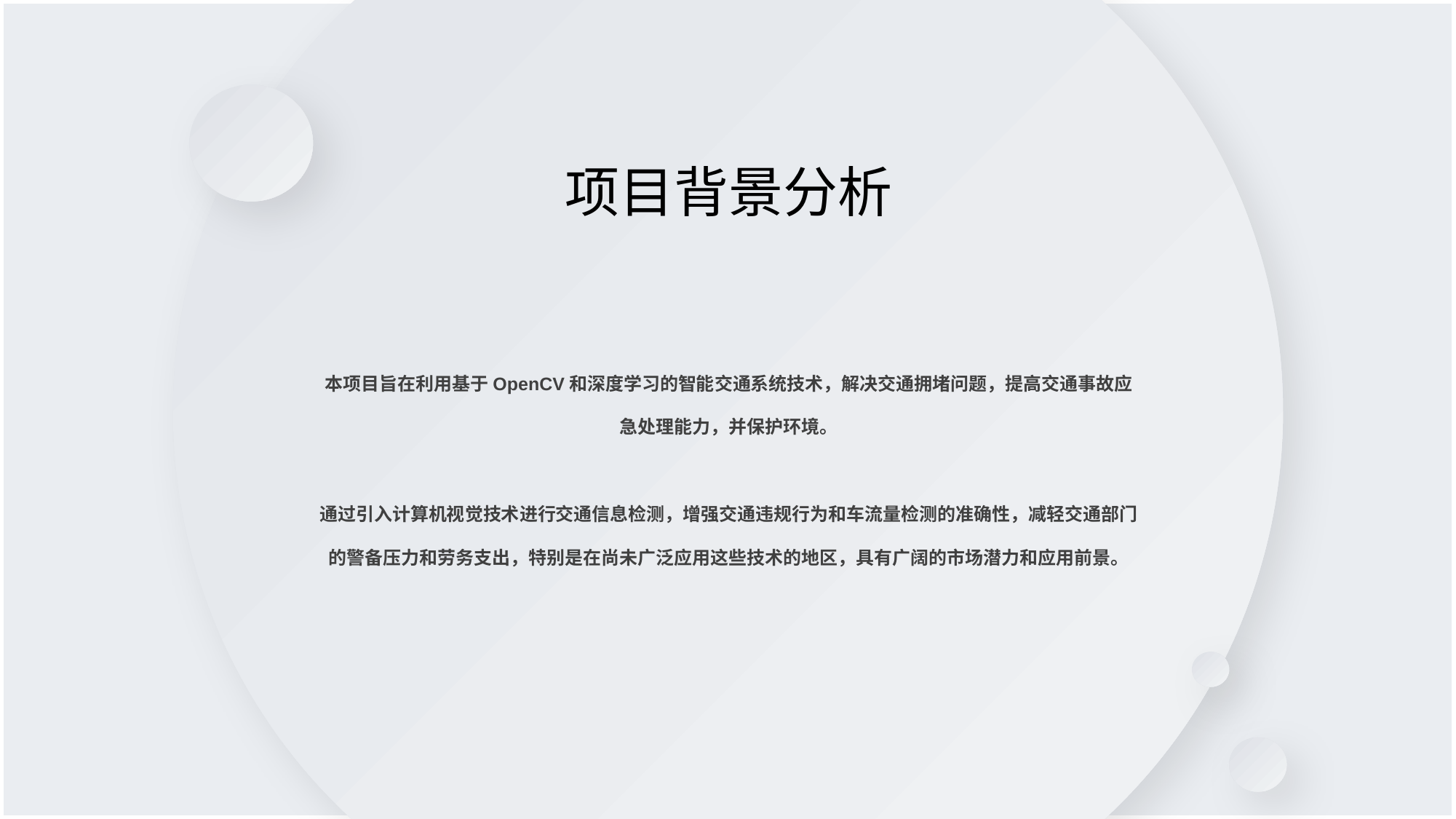

项目背景分析
本项目旨在利用基于OpenCV和深度学习的智能交通系统技术，解决交通拥堵问题，提高交通事故应急处理能力，并保护环境。

通过引入计算机视觉技术进行交通信息检测，增强交通违规行为和车流量检测的准确性，减轻交通部门的警备压力和劳务支出，特别是在尚未广泛应用这些技术的地区，具有广阔的市场潜力和应用前景。